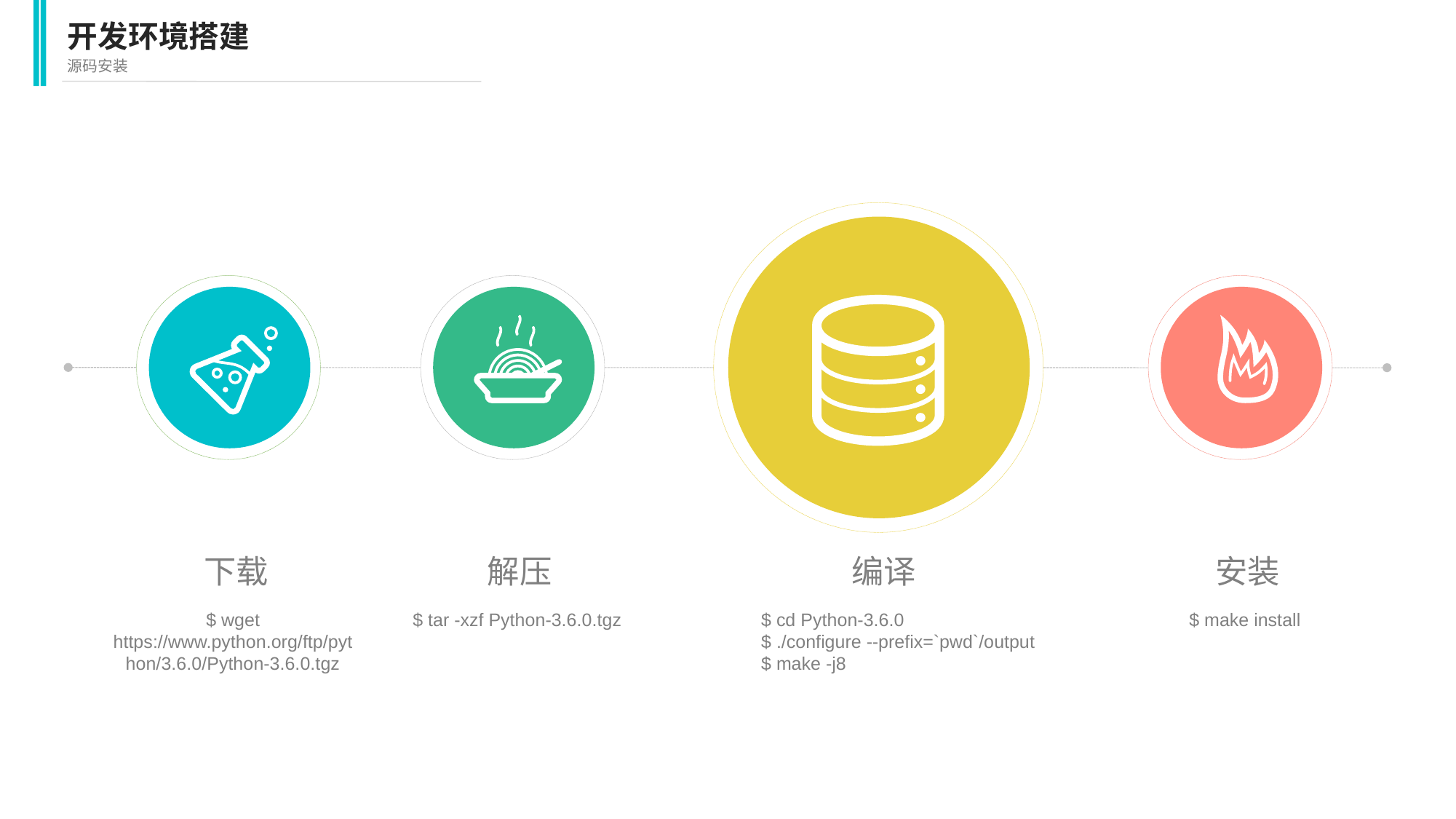

开发环境搭建
源码安装

编译
$ cd Python-3.6.0
$ ./configure --prefix=`pwd`/output
$ make -j8

下载
$ wget https://www.python.org/ftp/python/3.6.0/Python-3.6.0.tgz

解压
$ tar -xzf Python-3.6.0.tgz

安装
$ make install